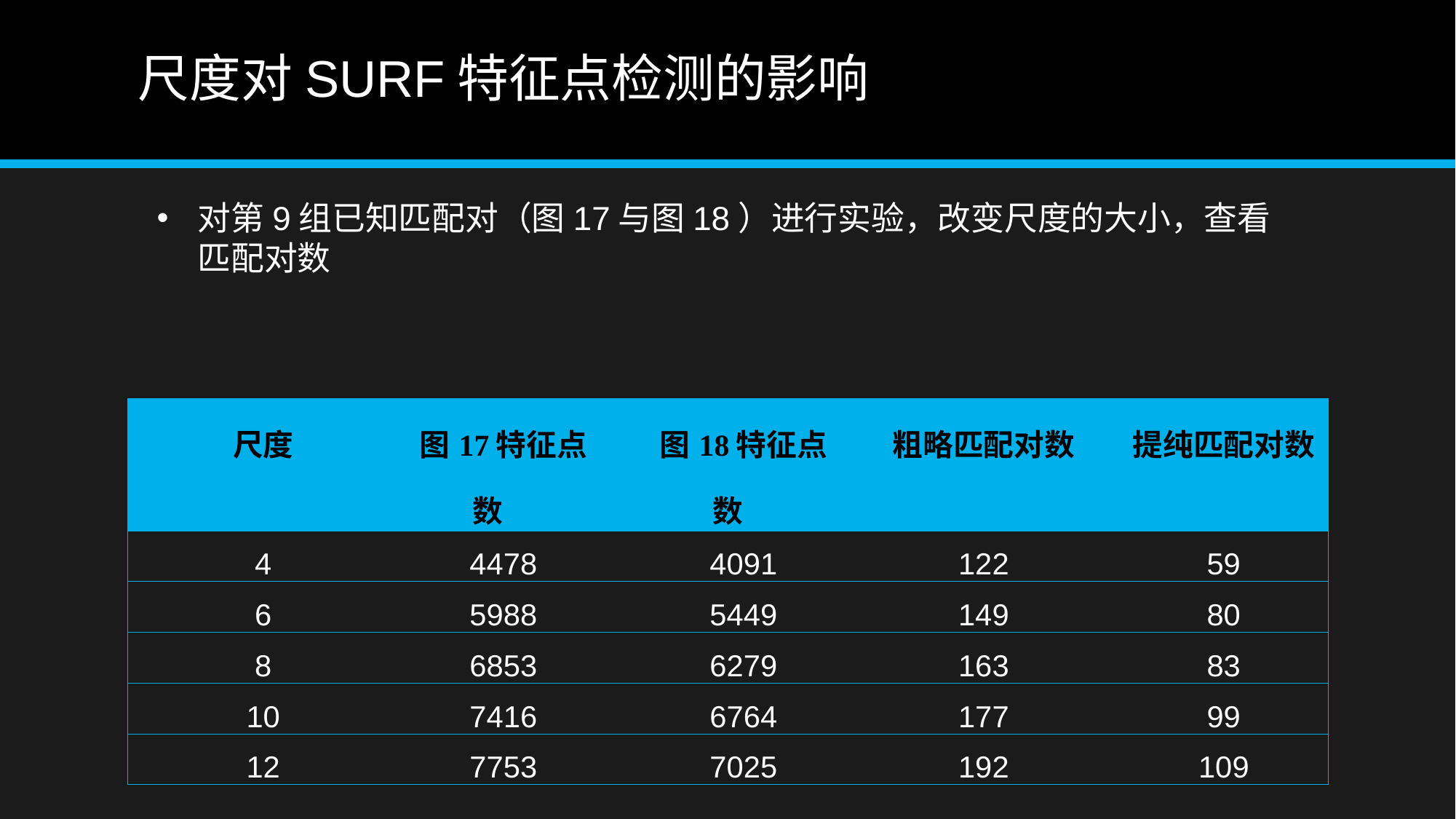

# 尺度对SURF特征点检测的影响
对第9组已知匹配对（图17与图18）进行实验，改变尺度的大小，查看匹配对数
| 尺度 | 图17特征点数 | 图18特征点数 | 粗略匹配对数 | 提纯匹配对数 |
| --- | --- | --- | --- | --- |
| 4 | 4478 | 4091 | 122 | 59 |
| 6 | 5988 | 5449 | 149 | 80 |
| 8 | 6853 | 6279 | 163 | 83 |
| 10 | 7416 | 6764 | 177 | 99 |
| 12 | 7753 | 7025 | 192 | 109 |